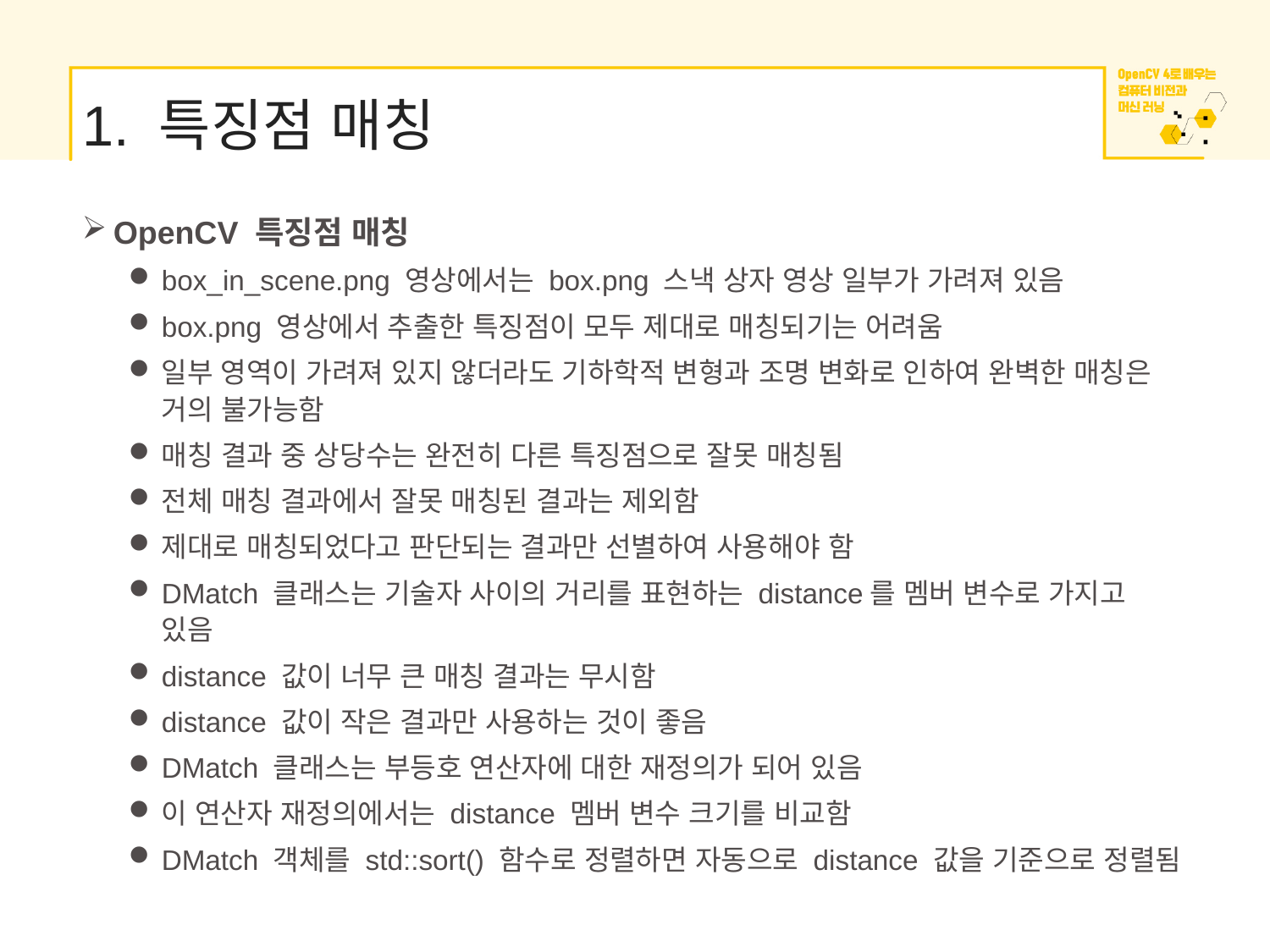

# 1. 특징점 매칭
OpenCV 특징점 매칭
box_in_scene.png 영상에서는 box.png 스낵 상자 영상 일부가 가려져 있음
box.png 영상에서 추출한 특징점이 모두 제대로 매칭되기는 어려움
일부 영역이 가려져 있지 않더라도 기하학적 변형과 조명 변화로 인하여 완벽한 매칭은 거의 불가능함
매칭 결과 중 상당수는 완전히 다른 특징점으로 잘못 매칭됨
전체 매칭 결과에서 잘못 매칭된 결과는 제외함
제대로 매칭되었다고 판단되는 결과만 선별하여 사용해야 함
DMatch 클래스는 기술자 사이의 거리를 표현하는 distance를 멤버 변수로 가지고 있음
distance 값이 너무 큰 매칭 결과는 무시함
distance 값이 작은 결과만 사용하는 것이 좋음
DMatch 클래스는 부등호 연산자에 대한 재정의가 되어 있음
이 연산자 재정의에서는 distance 멤버 변수 크기를 비교함
DMatch 객체를 std::sort() 함수로 정렬하면 자동으로 distance 값을 기준으로 정렬됨